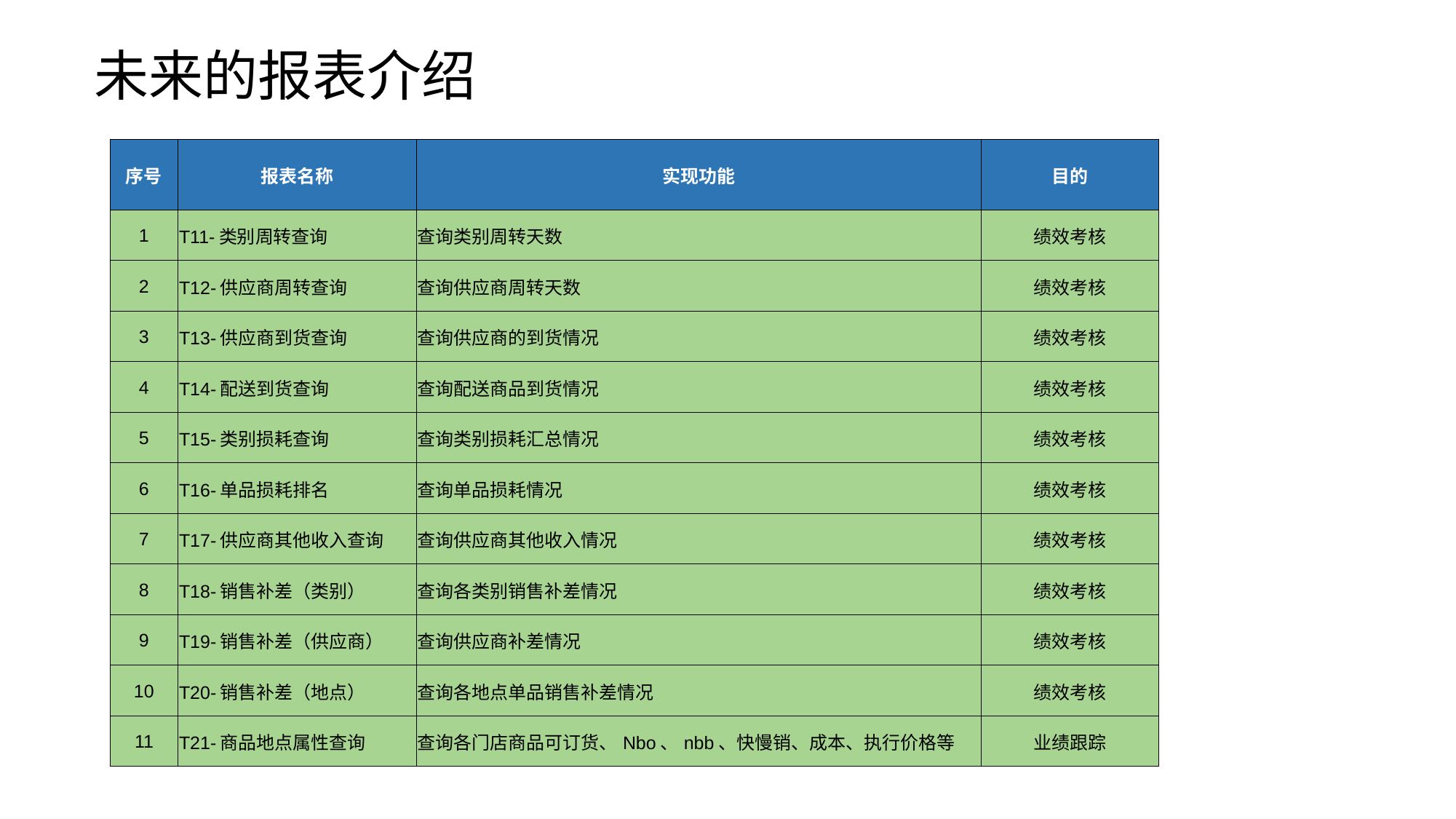

未来的报表介绍
| 序号 | 报表名称 | 实现功能 | 目的 |
| --- | --- | --- | --- |
| 1 | T11-类别周转查询 | 查询类别周转天数 | 绩效考核 |
| 2 | T12-供应商周转查询 | 查询供应商周转天数 | 绩效考核 |
| 3 | T13-供应商到货查询 | 查询供应商的到货情况 | 绩效考核 |
| 4 | T14-配送到货查询 | 查询配送商品到货情况 | 绩效考核 |
| 5 | T15-类别损耗查询 | 查询类别损耗汇总情况 | 绩效考核 |
| 6 | T16-单品损耗排名 | 查询单品损耗情况 | 绩效考核 |
| 7 | T17-供应商其他收入查询 | 查询供应商其他收入情况 | 绩效考核 |
| 8 | T18-销售补差（类别） | 查询各类别销售补差情况 | 绩效考核 |
| 9 | T19-销售补差（供应商） | 查询供应商补差情况 | 绩效考核 |
| 10 | T20-销售补差（地点） | 查询各地点单品销售补差情况 | 绩效考核 |
| 11 | T21-商品地点属性查询 | 查询各门店商品可订货、Nbo、nbb、快慢销、成本、执行价格等 | 业绩跟踪 |